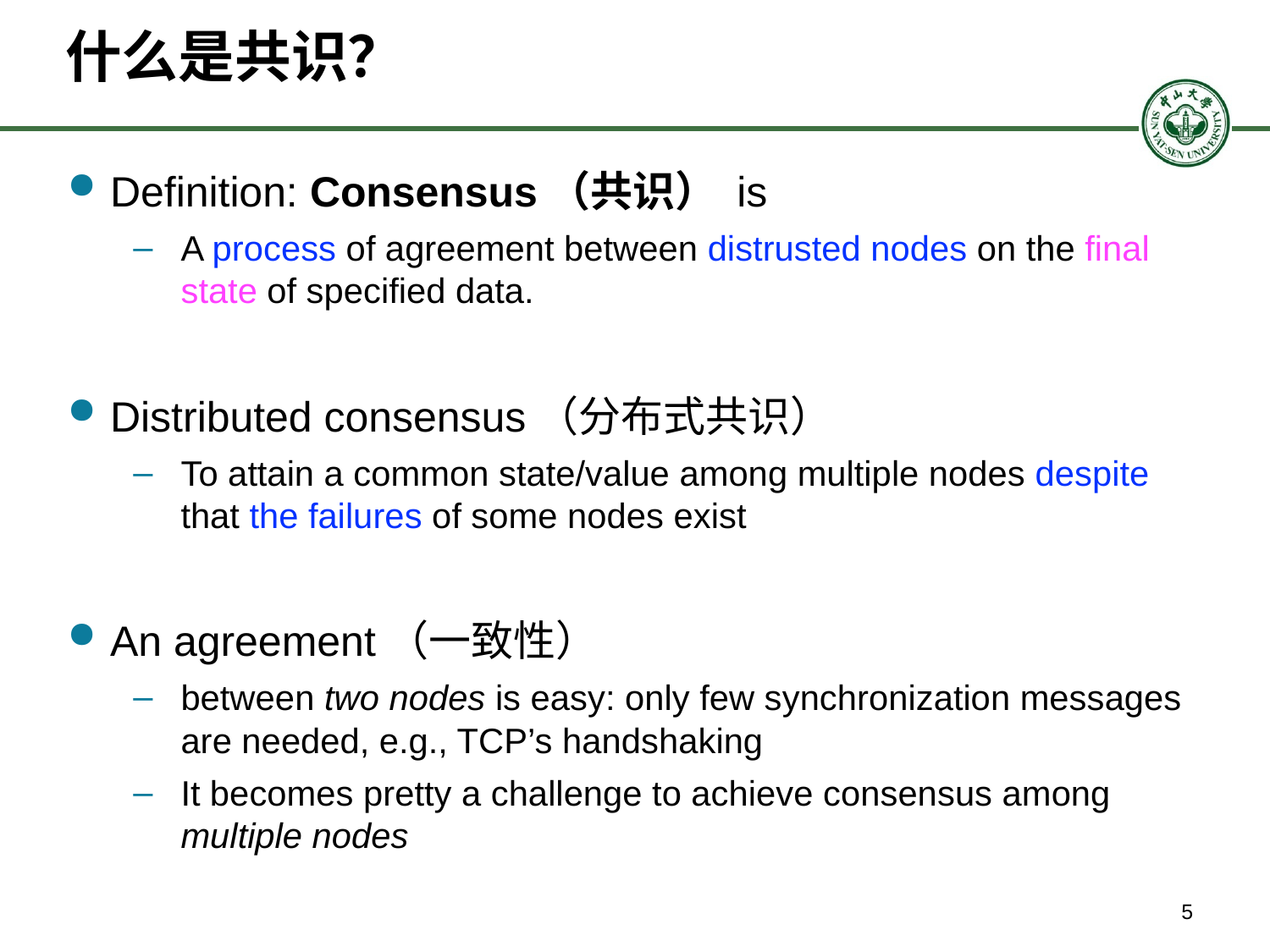

# 什么是共识？
Definition: Consensus（共识） is
A process of agreement between distrusted nodes on the final state of specified data.

Distributed consensus（分布式共识）
To attain a common state/value among multiple nodes despite that the failures of some nodes exist

An agreement（一致性）
between two nodes is easy: only few synchronization messages are needed, e.g., TCP’s handshaking
It becomes pretty a challenge to achieve consensus among multiple nodes